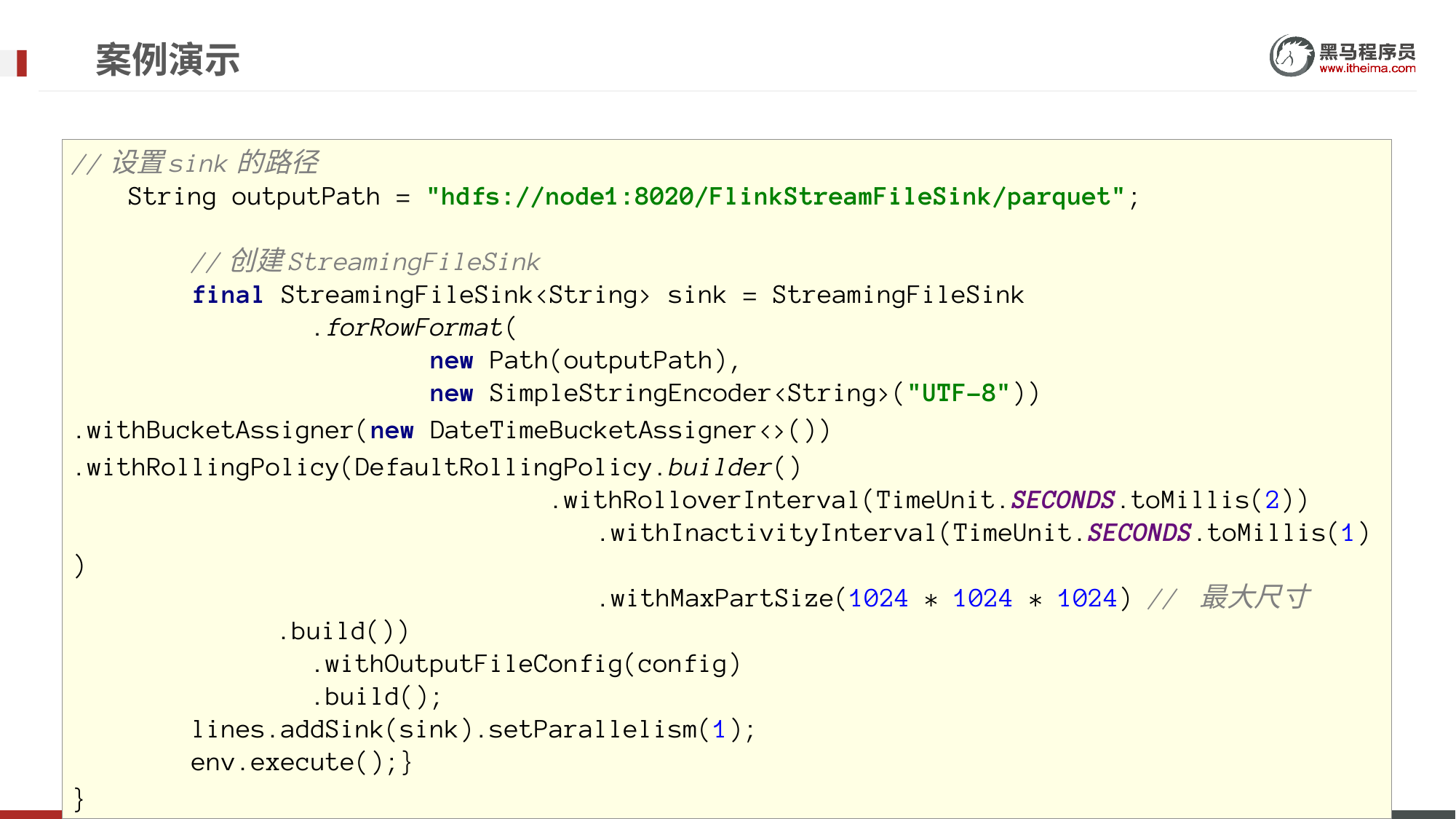

# 案例演示
//设置sink的路径
        String outputPath = "hdfs://node1:8020/FlinkStreamFileSink/parquet";
        //创建StreamingFileSink
        final StreamingFileSink<String> sink = StreamingFileSink
                .forRowFormat(
                        new Path(outputPath),
                        new SimpleStringEncoder<String>("UTF-8"))
.withBucketAssigner(new DateTimeBucketAssigner<>())
.withRollingPolicy(DefaultRollingPolicy.builder()
                                .withRolloverInterval(TimeUnit.SECONDS.toMillis(2))
                                .withInactivityInterval(TimeUnit.SECONDS.toMillis(1))
                                .withMaxPartSize(1024 * 1024 * 1024) // 最大尺寸
                                .build())
                .withOutputFileConfig(config)
                .build();
        lines.addSink(sink).setParallelism(1);
        env.execute();}
}